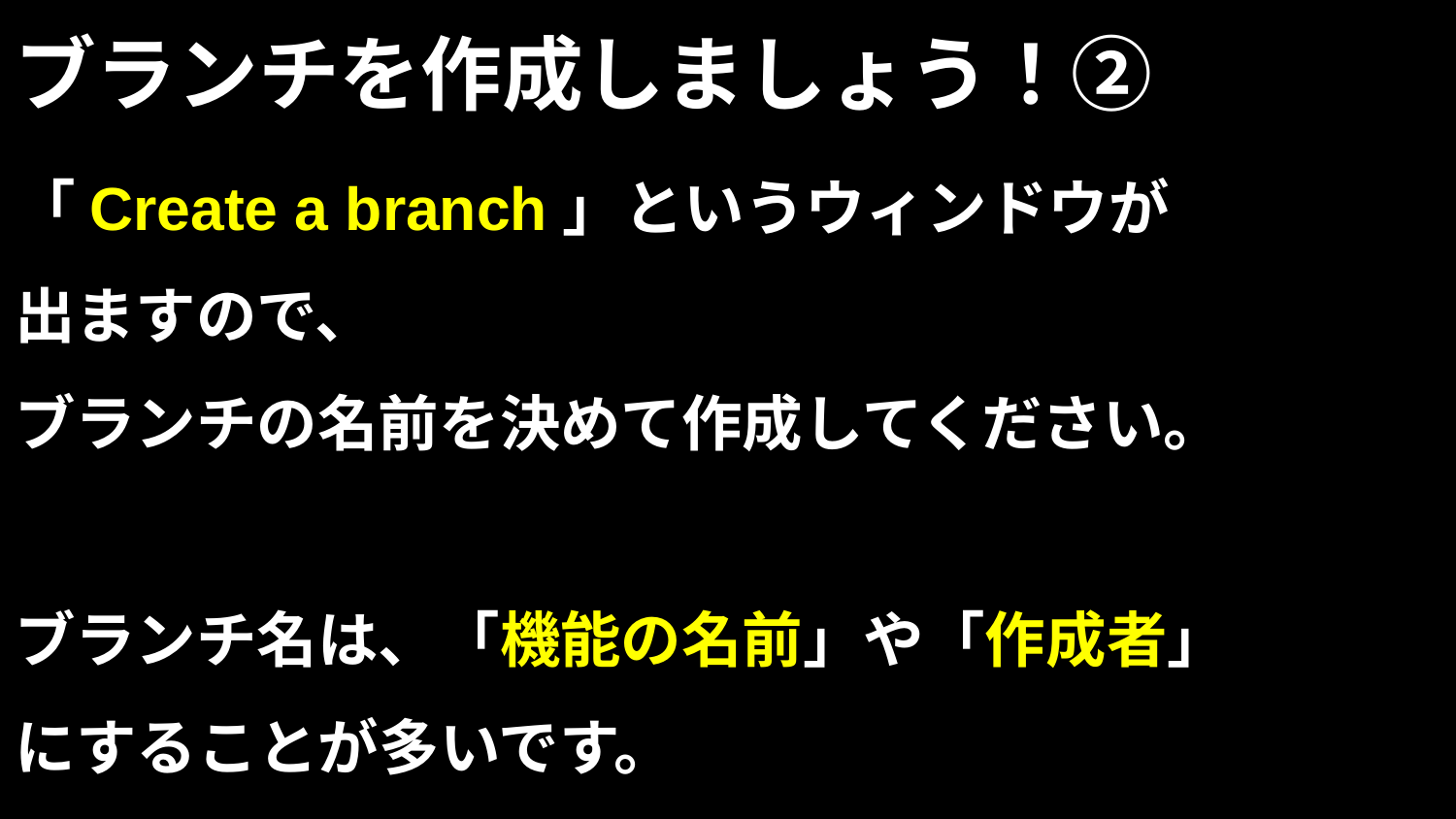

# ブランチを作成しましょう！②
「Create a branch」というウィンドウが
出ますので、
ブランチの名前を決めて作成してください。

ブランチ名は、「機能の名前」や「作成者」
にすることが多いです。